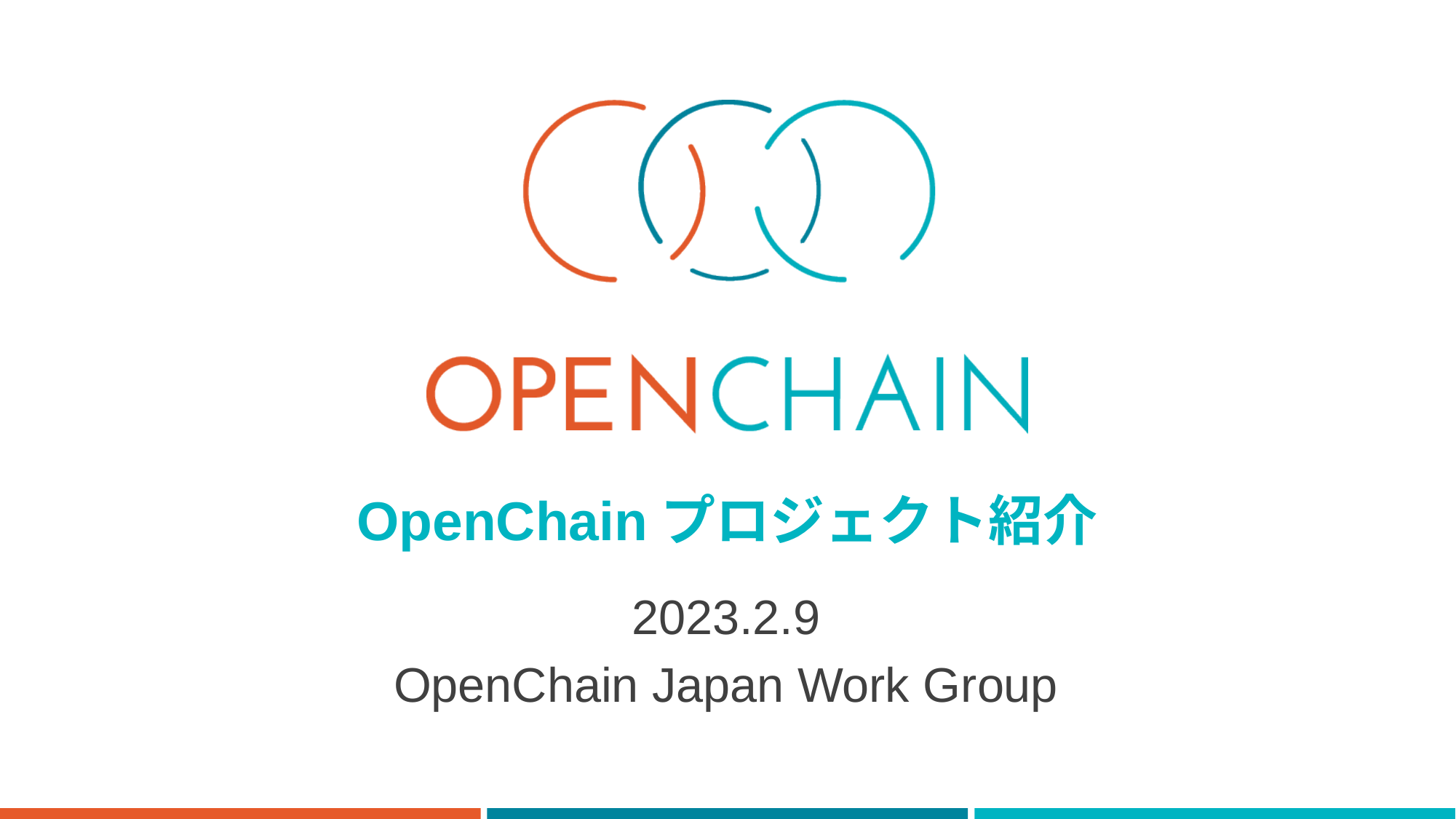

# OpenChainプロジェクト紹介
2023.2.9
OpenChain Japan Work Group